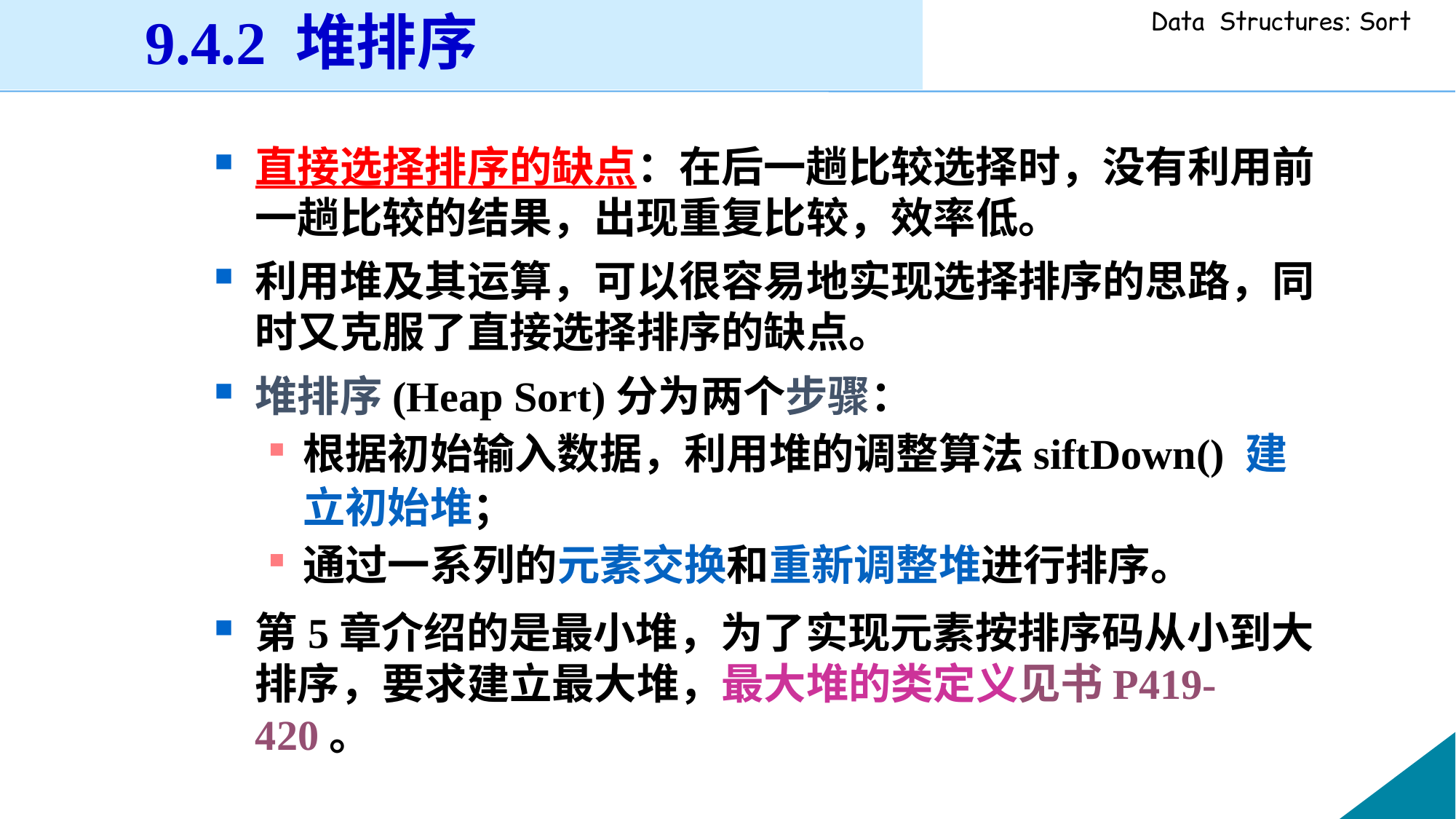

9.4.2 堆排序
直接选择排序的缺点：在后一趟比较选择时，没有利用前一趟比较的结果，出现重复比较，效率低。
利用堆及其运算，可以很容易地实现选择排序的思路，同时又克服了直接选择排序的缺点。
堆排序(Heap Sort)分为两个步骤：
根据初始输入数据，利用堆的调整算法siftDown() 建立初始堆；
通过一系列的元素交换和重新调整堆进行排序。
第5章介绍的是最小堆，为了实现元素按排序码从小到大排序，要求建立最大堆，最大堆的类定义见书P419-420。